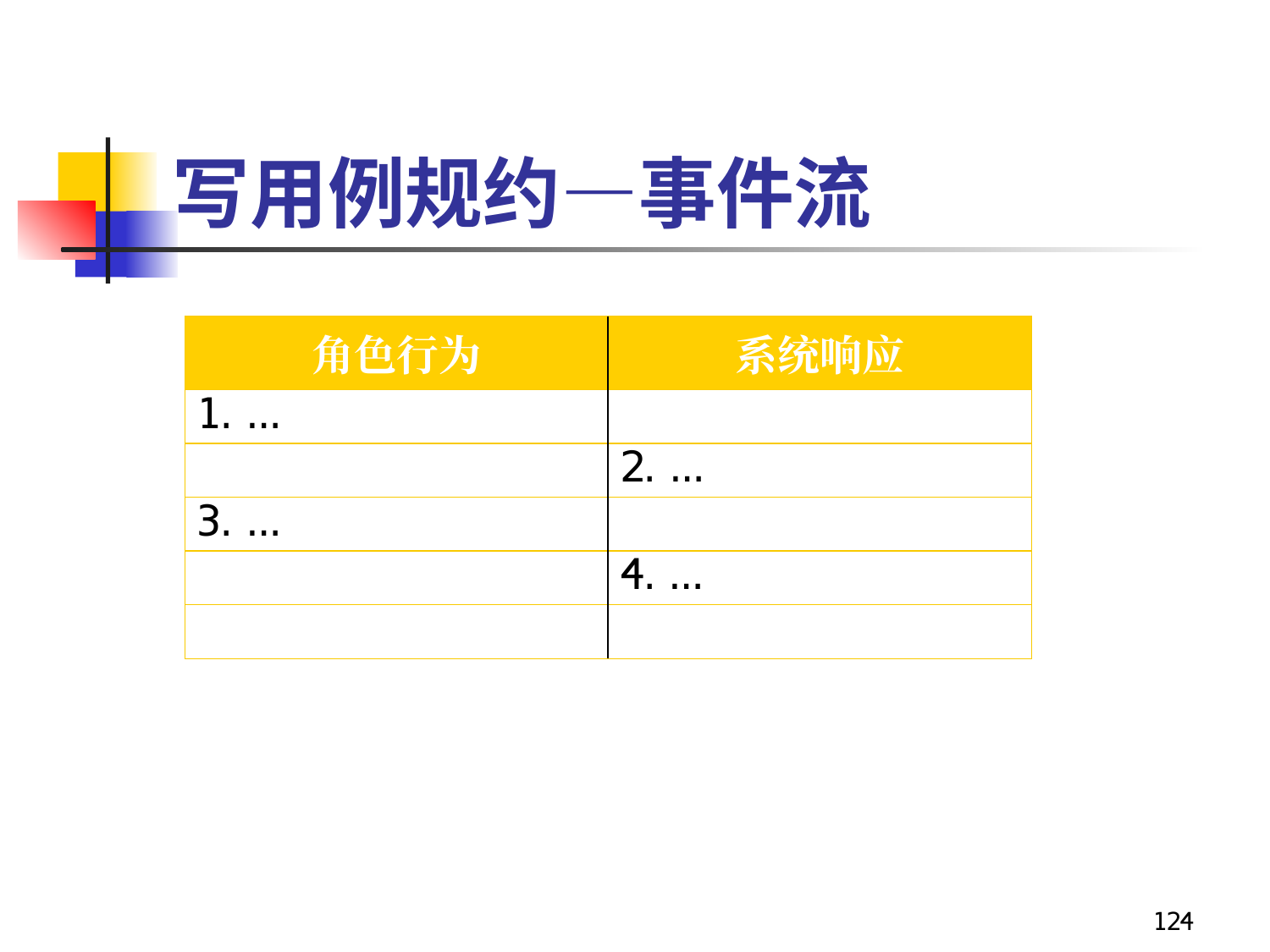

# 写用例规约—事件流
| 角色行为 | 系统响应 |
| --- | --- |
| 1. … |  |
|  | 2. … |
| 3. … |  |
|  | 4. … |
|  |  |
124